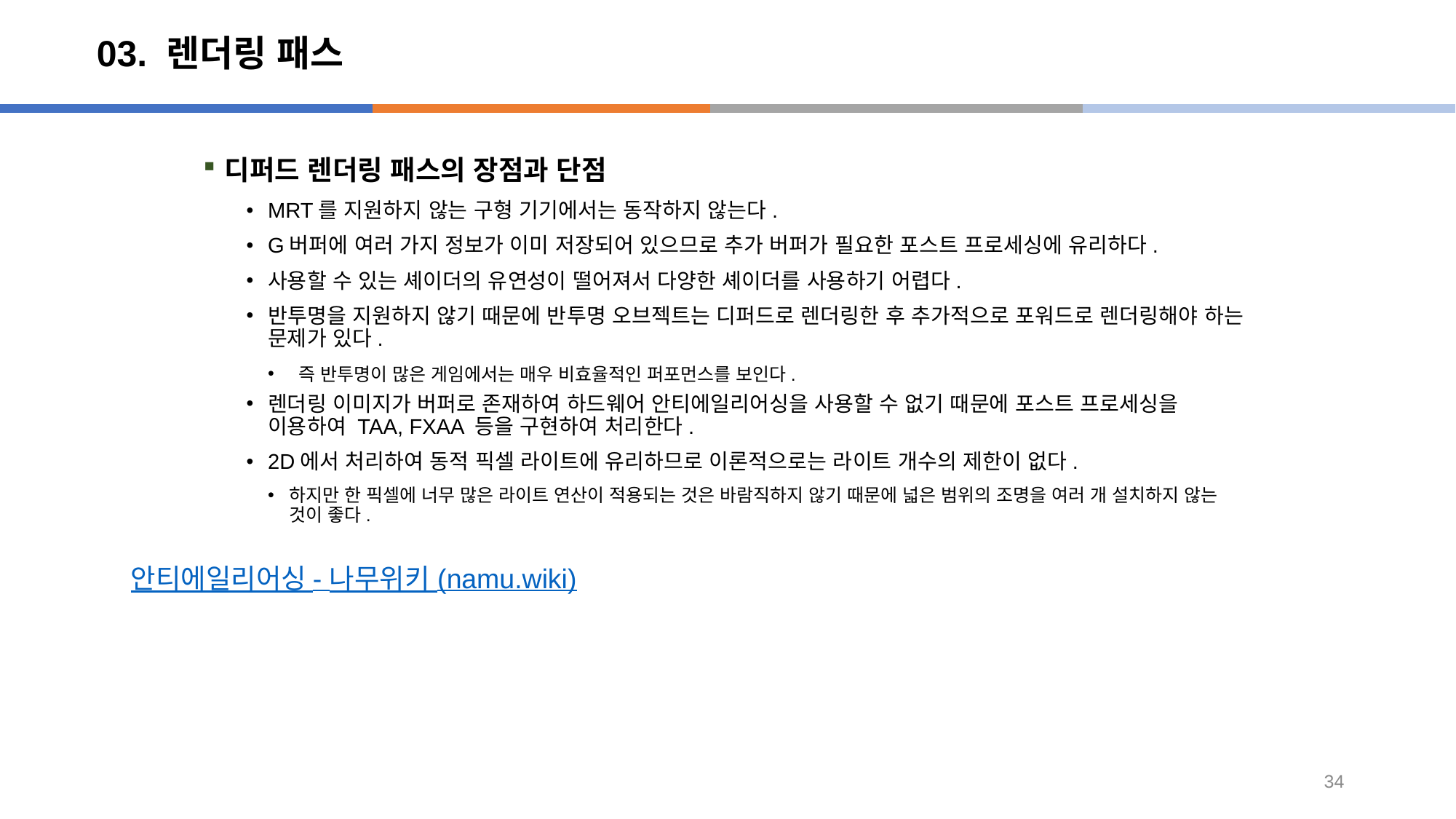

# 03. 렌더링 패스
디퍼드 렌더링 패스의 장점과 단점
MRT를 지원하지 않는 구형 기기에서는 동작하지 않는다.
G버퍼에 여러 가지 정보가 이미 저장되어 있으므로 추가 버퍼가 필요한 포스트 프로세싱에 유리하다.
사용할 수 있는 셰이더의 유연성이 떨어져서 다양한 셰이더를 사용하기 어렵다.
반투명을 지원하지 않기 때문에 반투명 오브젝트는 디퍼드로 렌더링한 후 추가적으로 포워드로 렌더링해야 하는 문제가 있다.
 즉 반투명이 많은 게임에서는 매우 비효율적인 퍼포먼스를 보인다.
렌더링 이미지가 버퍼로 존재하여 하드웨어 안티에일리어싱을 사용할 수 없기 때문에 포스트 프로세싱을 이용하여 TAA, FXAA 등을 구현하여 처리한다.
2D에서 처리하여 동적 픽셀 라이트에 유리하므로 이론적으로는 라이트 개수의 제한이 없다.
하지만 한 픽셀에 너무 많은 라이트 연산이 적용되는 것은 바람직하지 않기 때문에 넓은 범위의 조명을 여러 개 설치하지 않는 것이 좋다.
안티에일리어싱 - 나무위키 (namu.wiki)

34